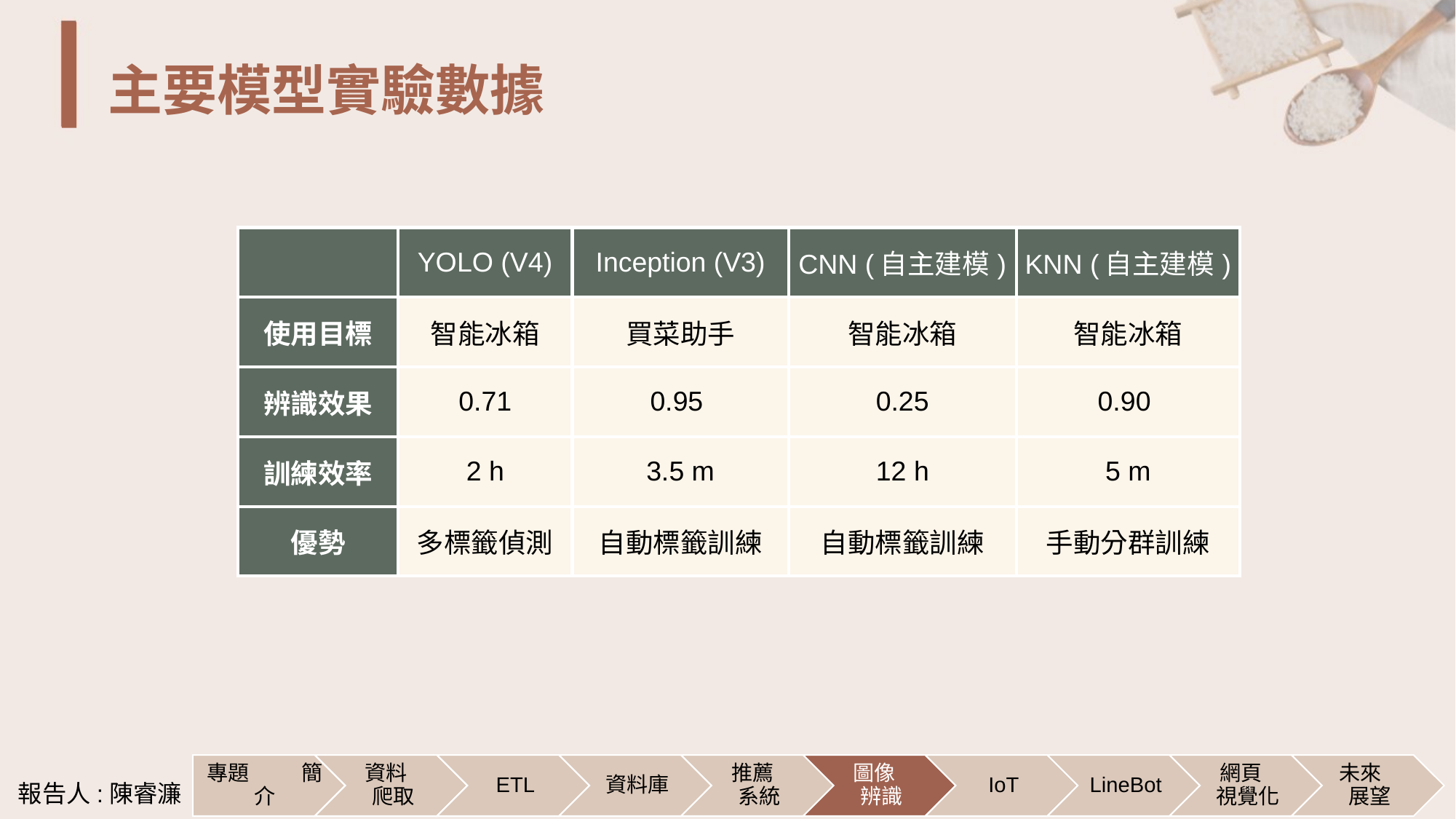

# 主要模型實驗數據
|  | YOLO (V4) | Inception (V3) | CNN (自主建模) | KNN (自主建模) |
| --- | --- | --- | --- | --- |
| 使用目標 | 智能冰箱 | 買菜助手 | 智能冰箱 | 智能冰箱 |
| 辨識效果 | 0.71 | 0.95 | 0.25 | 0.90 |
| 訓練效率 | 2 h | 3.5 m | 12 h | 5 m |
| 優勢 | 多標籤偵測 | 自動標籤訓練 | 自動標籤訓練 | 手動分群訓練 |
專題           簡介
資料    爬取
ETL
資料庫
推薦    系統
圖像    辨識
IoT
LineBot
網頁    視覺化
未來     展望
報告人:陳睿濂